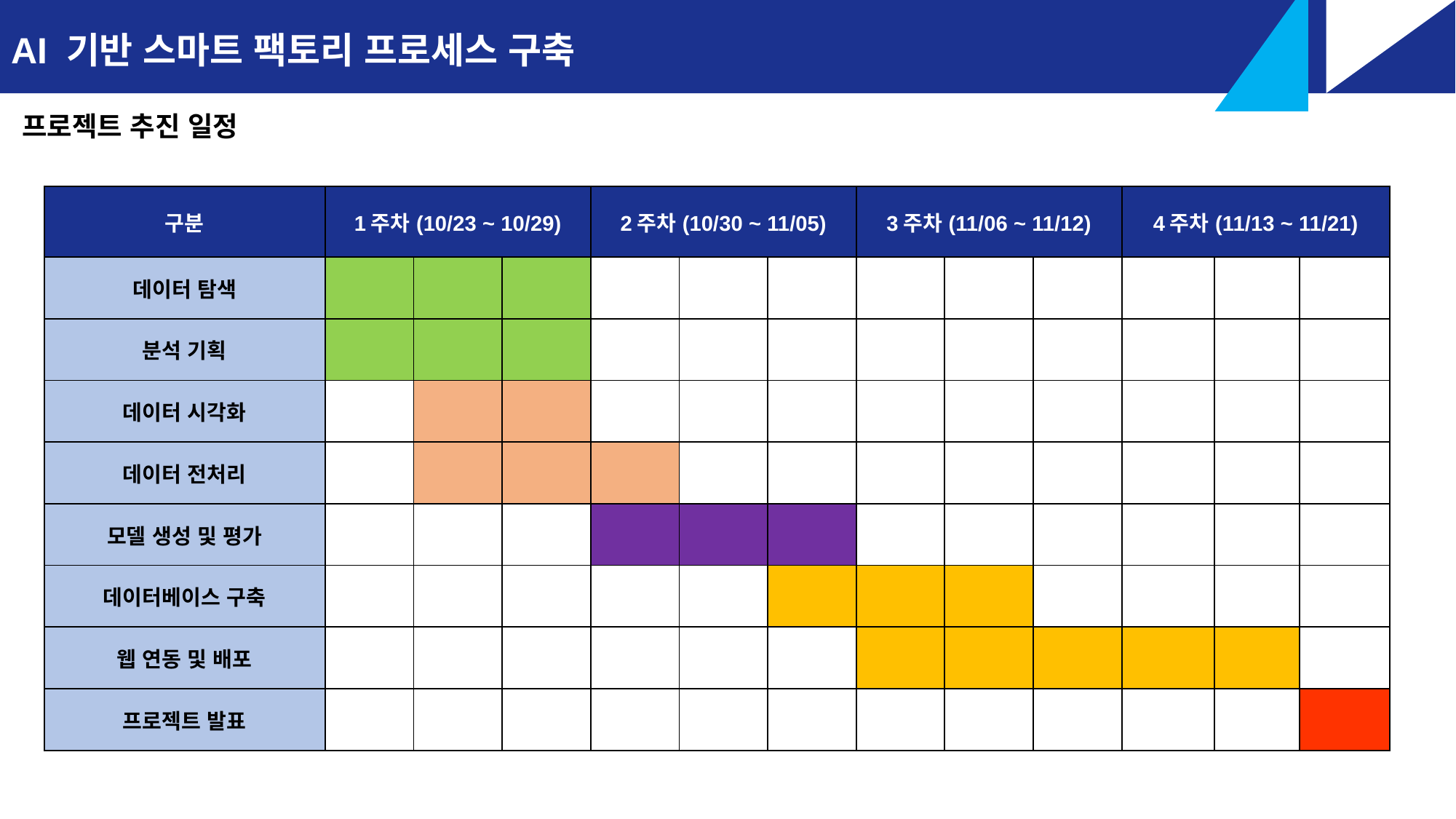

AI 기반 스마트 팩토리 프로세스 구축

프로젝트 추진 일정
| 구분 | 1주차(10/23 ~ 10/29) |  |  | 2주차(10/30 ~ 11/05) |  |  | 3주차(11/06 ~ 11/12) |  |  | 4주차(11/13 ~ 11/21) |  |  |
| --- | --- | --- | --- | --- | --- | --- | --- | --- | --- | --- | --- | --- |
| 데이터 탐색 |  |  |  |  |  |  |  |  |  |  |  |  |
| 분석 기획 |  |  |  |  |  |  |  |  |  |  |  |  |
| 데이터 시각화 |  |  |  |  |  |  |  |  |  |  |  |  |
| 데이터 전처리 |  |  |  |  |  |  |  |  |  |  |  |  |
| 모델 생성 및 평가 |  |  |  |  |  |  |  |  |  |  |  |  |
| 데이터베이스 구축 |  |  |  |  |  |  |  |  |  |  |  |  |
| 웹 연동 및 배포 |  |  |  |  |  |  |  |  |  |  |  |  |
| 프로젝트 발표 |  |  |  |  |  |  |  |  |  |  |  |  |